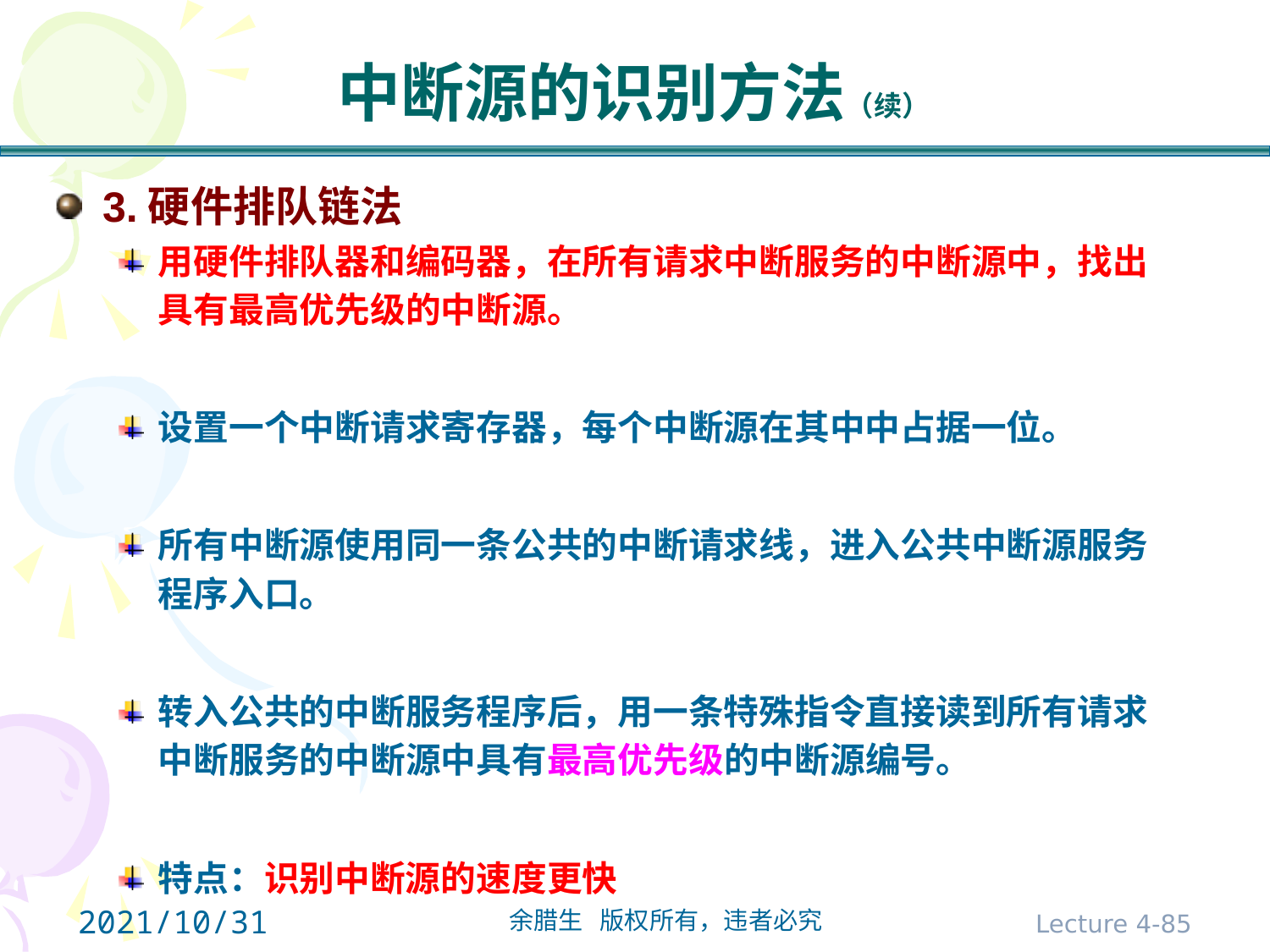

# 中断源的识别方法（续）
3.硬件排队链法
用硬件排队器和编码器，在所有请求中断服务的中断源中，找出具有最高优先级的中断源。

设置一个中断请求寄存器，每个中断源在其中中占据一位。

所有中断源使用同一条公共的中断请求线，进入公共中断源服务程序入口。

转入公共的中断服务程序后，用一条特殊指令直接读到所有请求中断服务的中断源中具有最高优先级的中断源编号。

特点：识别中断源的速度更快
2021/10/31
Lecture 4-85